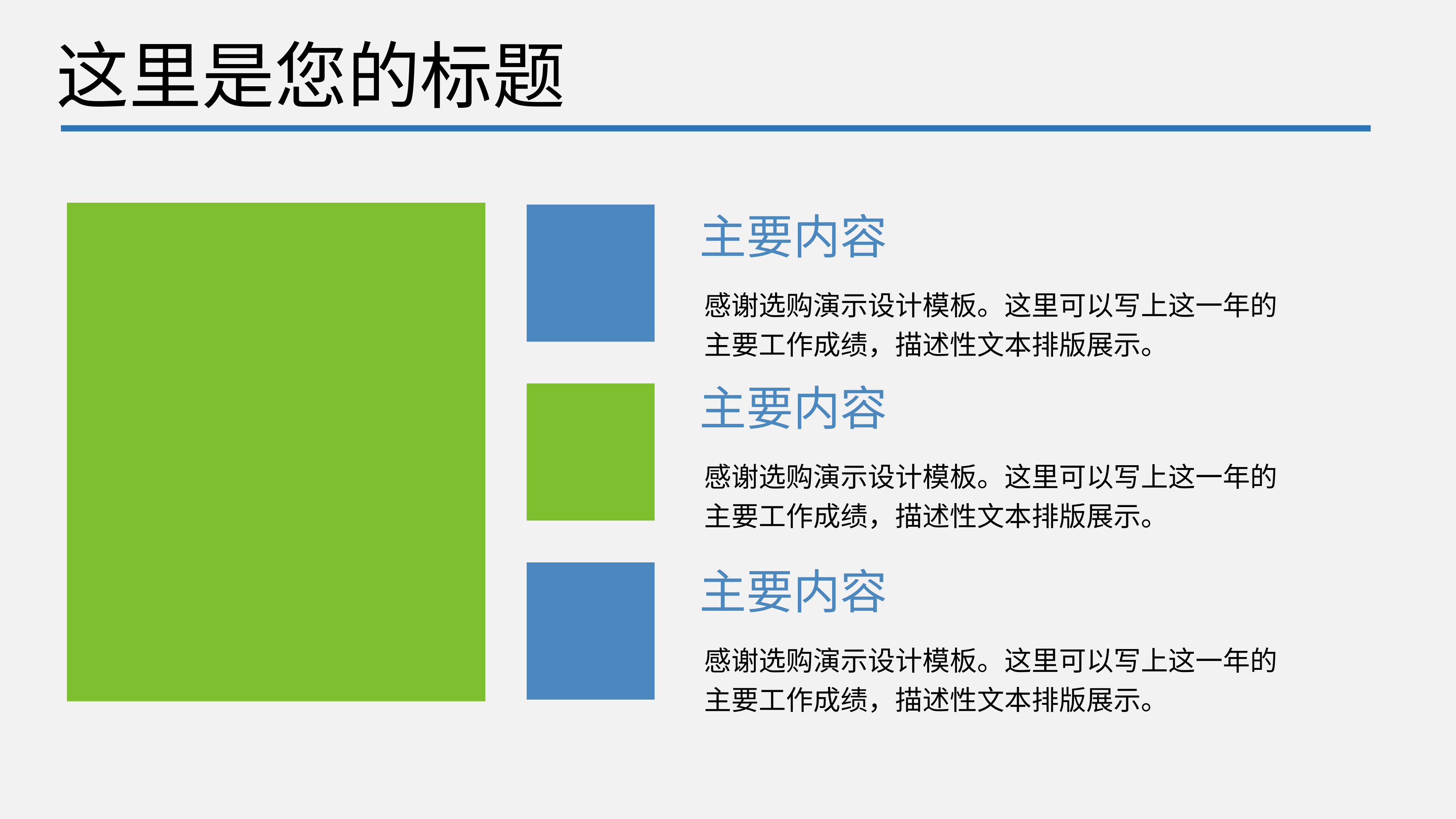

这里是您的标题

主要内容
感谢选购演示设计模板。这里可以写上这一年的主要工作成绩，描述性文本排版展示。
主要内容
感谢选购演示设计模板。这里可以写上这一年的主要工作成绩，描述性文本排版展示。
主要内容
感谢选购演示设计模板。这里可以写上这一年的主要工作成绩，描述性文本排版展示。